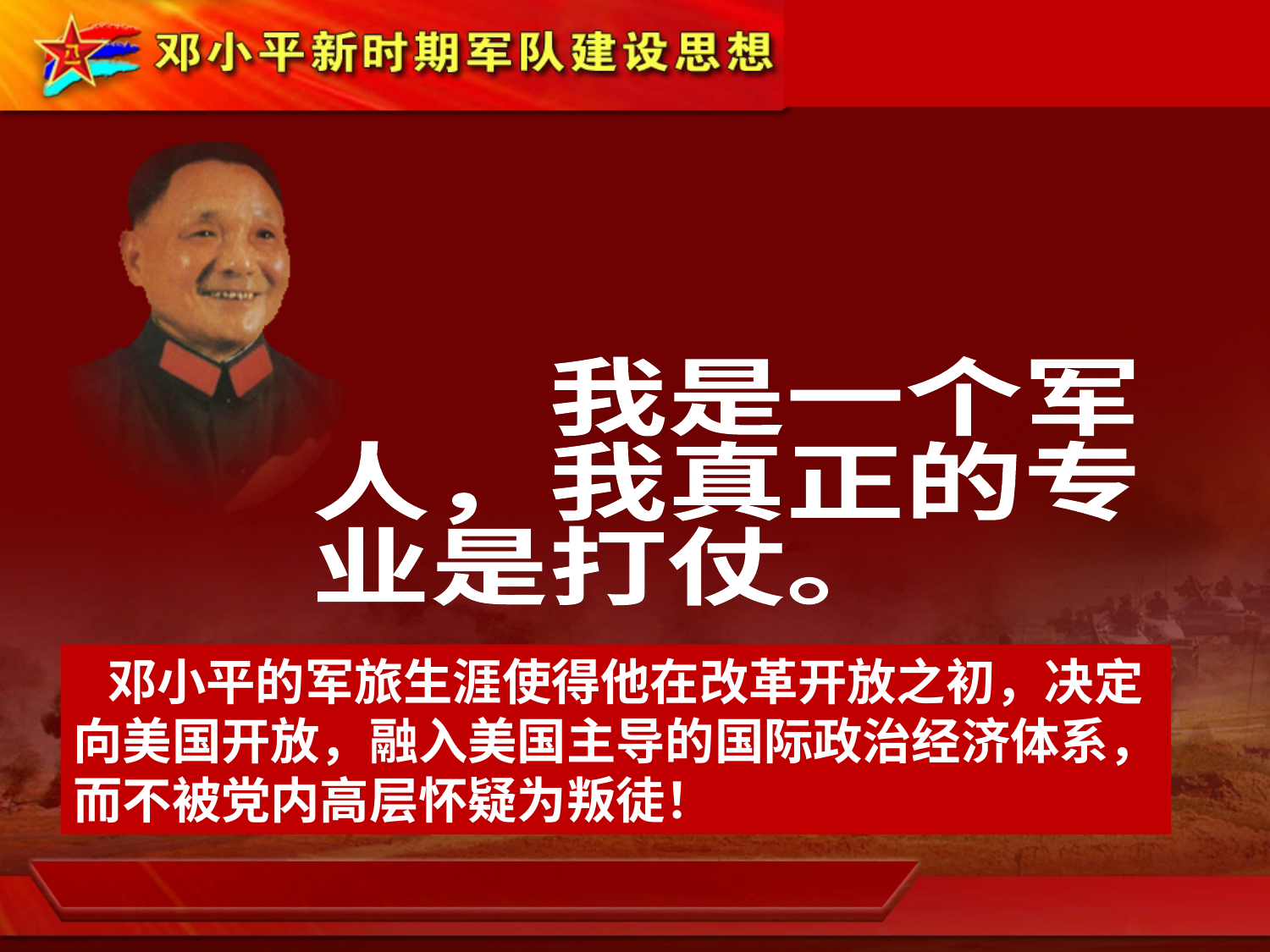

我是一个军
人，我真正的专
业是打仗。
  邓小平的军旅生涯使得他在改革开放之初，决定
向美国开放，融入美国主导的国际政治经济体系，
而不被党内高层怀疑为叛徒！